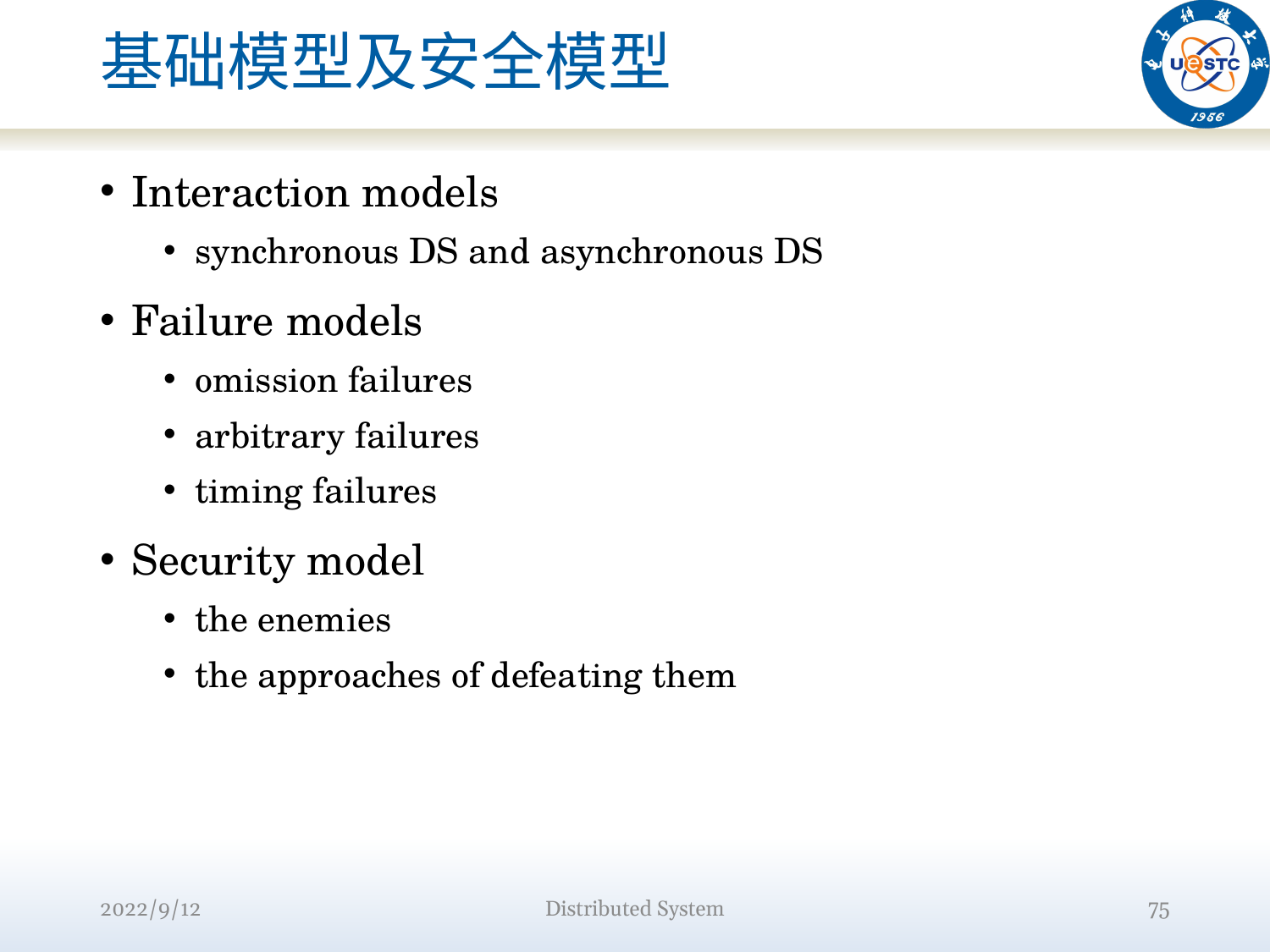

# 基础模型及安全模型
Interaction models
synchronous DS and asynchronous DS
Failure models
omission failures
arbitrary failures
timing failures
Security model
the enemies
the approaches of defeating them
2022/9/12
Distributed System
75